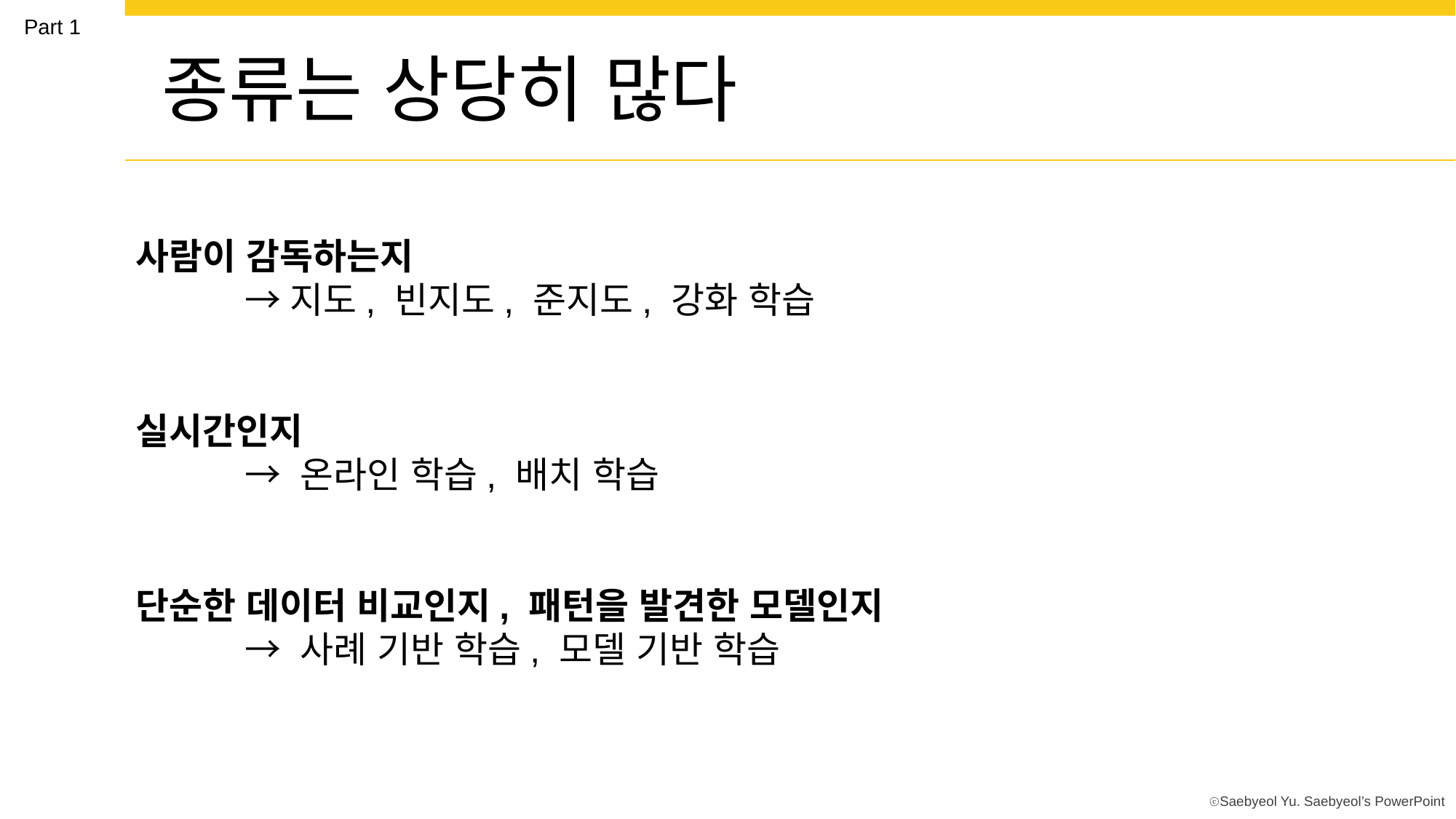

Part 1
종류는 상당히 많다
사람이 감독하는지
	→지도, 빈지도, 준지도, 강화 학습

실시간인지
	→ 온라인 학습, 배치 학습

단순한 데이터 비교인지, 패턴을 발견한 모델인지
	→ 사례 기반 학습, 모델 기반 학습